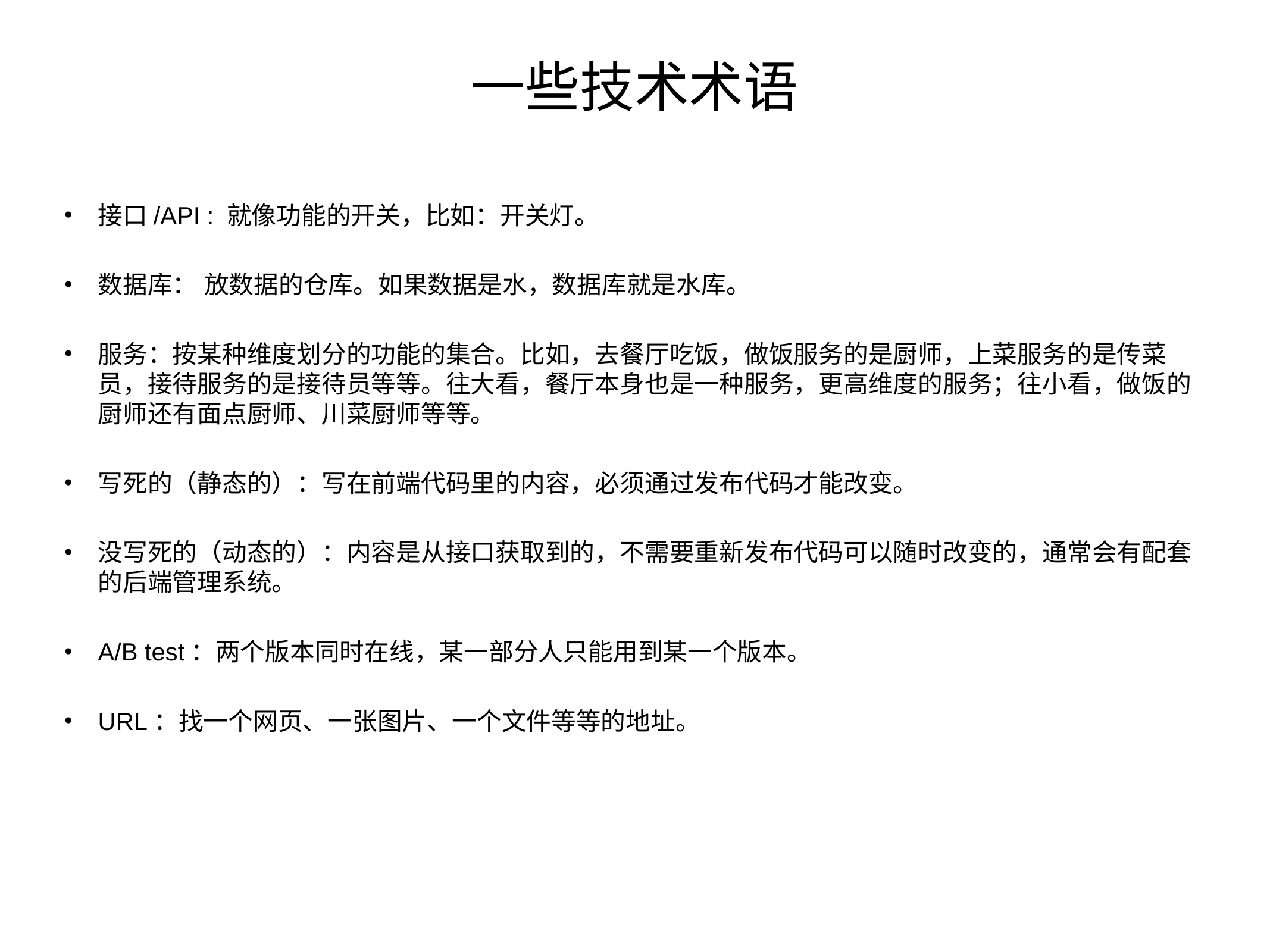

一些技术术语
接口/API : 就像功能的开关，比如：开关灯。
数据库： 放数据的仓库。如果数据是水，数据库就是水库。
服务：按某种维度划分的功能的集合。比如，去餐厅吃饭，做饭服务的是厨师，上菜服务的是传菜员，接待服务的是接待员等等。往大看，餐厅本身也是一种服务，更高维度的服务；往小看，做饭的厨师还有面点厨师、川菜厨师等等。
写死的（静态的）：写在前端代码里的内容，必须通过发布代码才能改变。
没写死的（动态的）：内容是从接口获取到的，不需要重新发布代码可以随时改变的，通常会有配套的后端管理系统。
A/B test：两个版本同时在线，某一部分人只能用到某一个版本。
URL：找一个网页、一张图片、一个文件等等的地址。